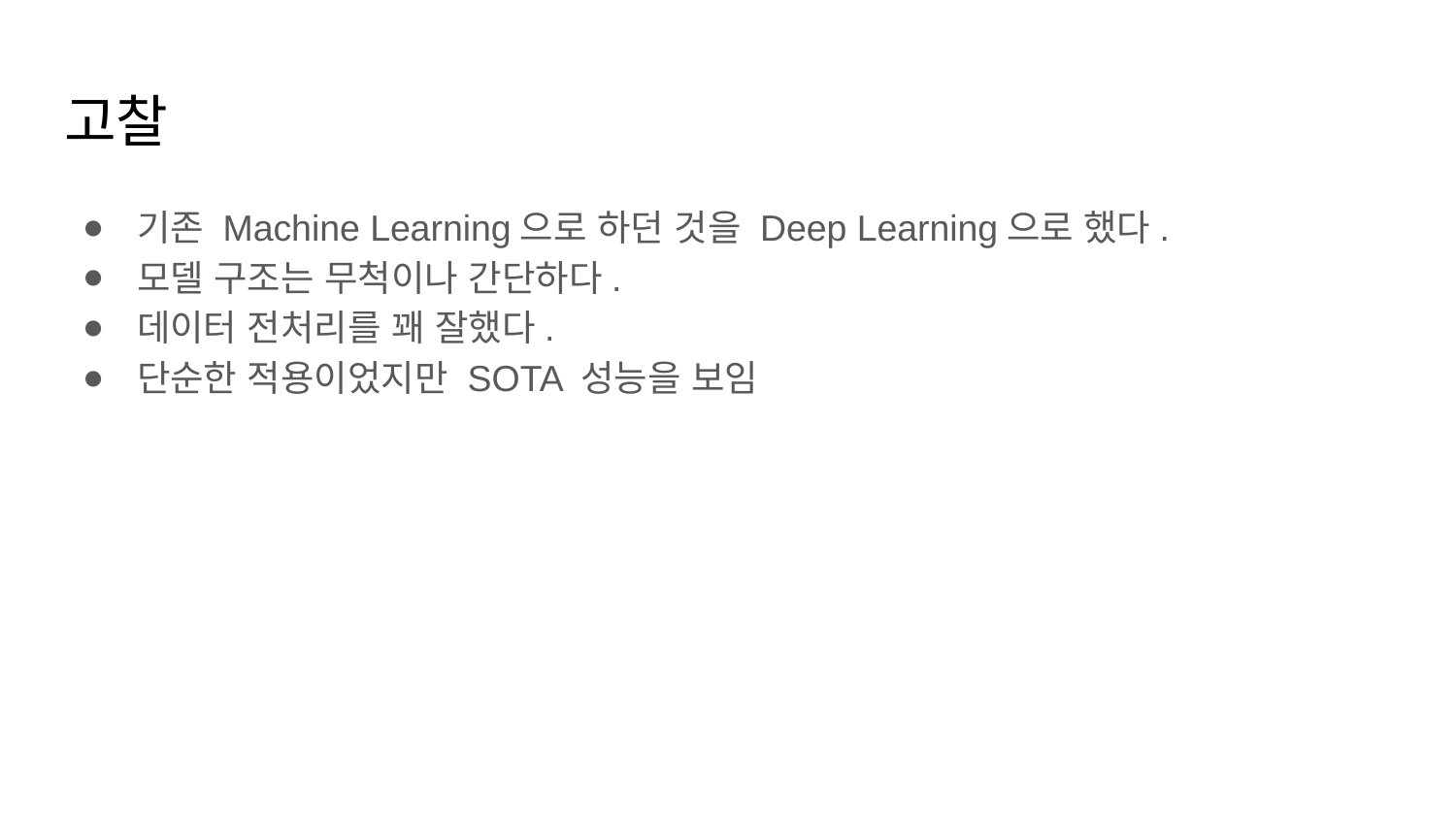

# 고찰
기존 Machine Learning으로 하던 것을 Deep Learning으로 했다.
모델 구조는 무척이나 간단하다.
데이터 전처리를 꽤 잘했다.
단순한 적용이었지만 SOTA 성능을 보임